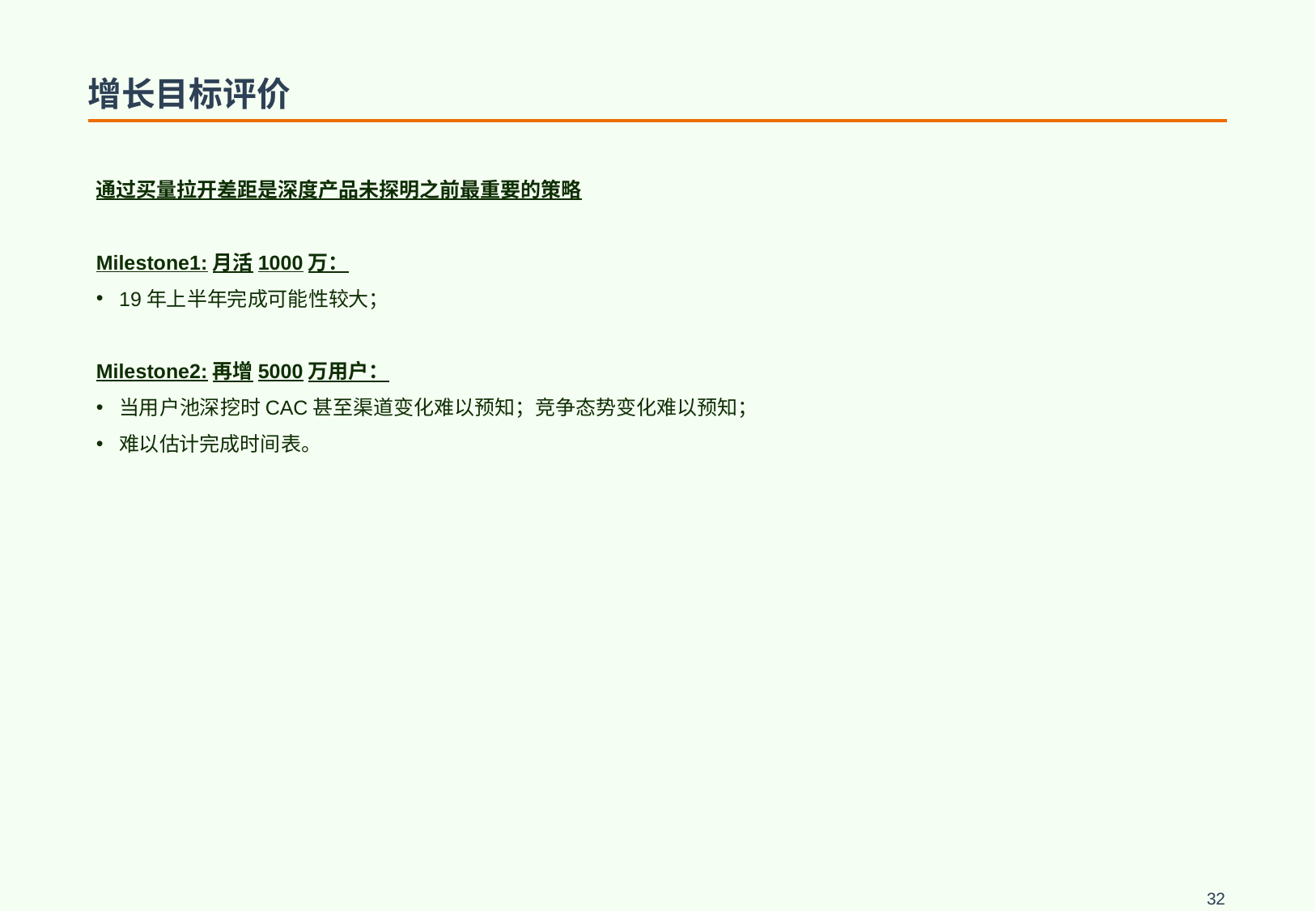

# 增长目标评价
通过买量拉开差距是深度产品未探明之前最重要的策略

Milestone1:月活1000万：
19年上半年完成可能性较大；

Milestone2:再增5000万用户：
当用户池深挖时CAC甚至渠道变化难以预知；竞争态势变化难以预知；
难以估计完成时间表。